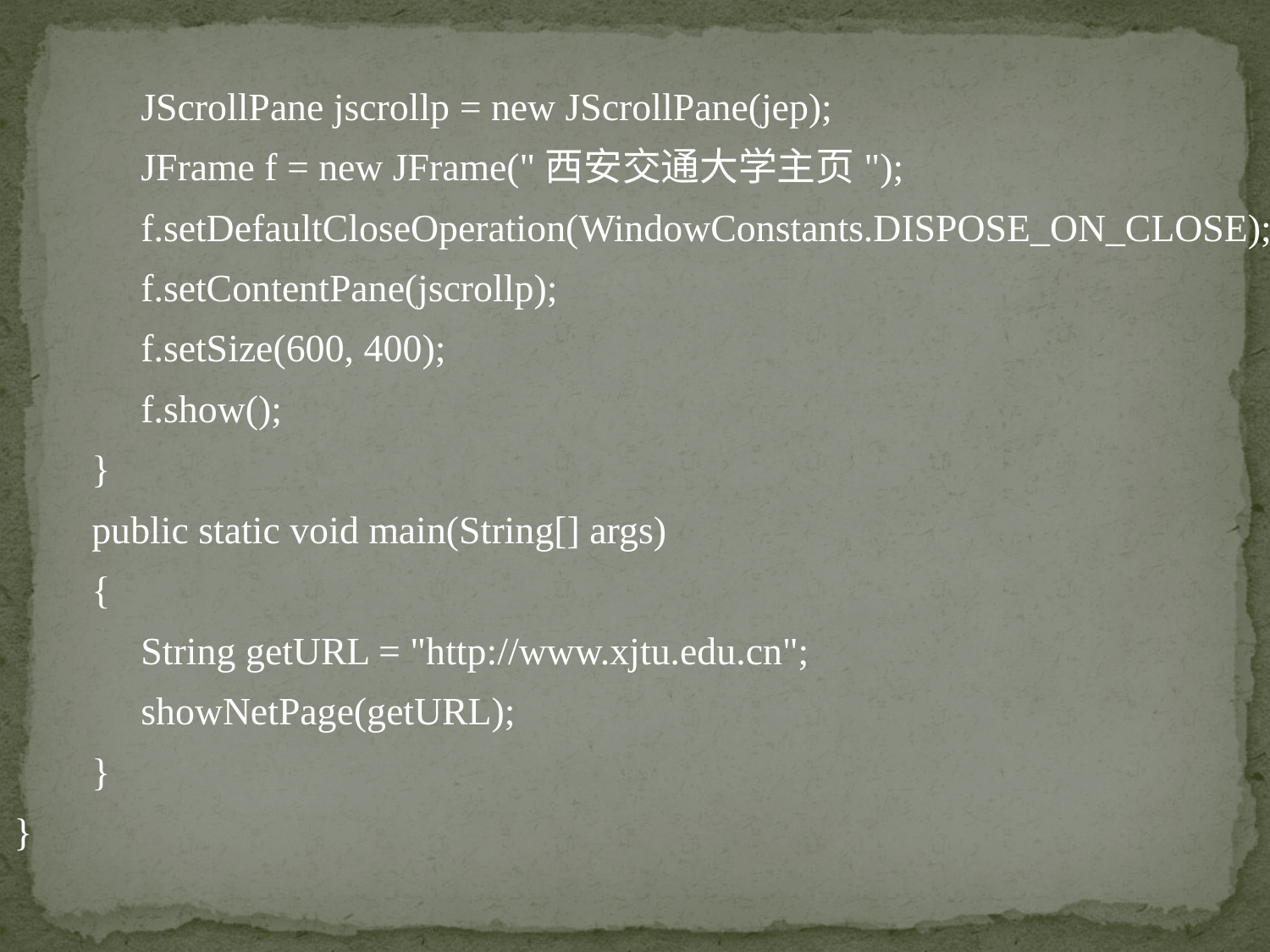

JScrollPane jscrollp = new JScrollPane(jep);
	JFrame f = new JFrame("西安交通大学主页");
	f.setDefaultCloseOperation(WindowConstants.DISPOSE_ON_CLOSE);
	f.setContentPane(jscrollp);
	f.setSize(600, 400);
	f.show();
        }
        public static void main(String[] args)
        {
	String getURL = "http://www.xjtu.edu.cn";
	showNetPage(getURL);
        }
}